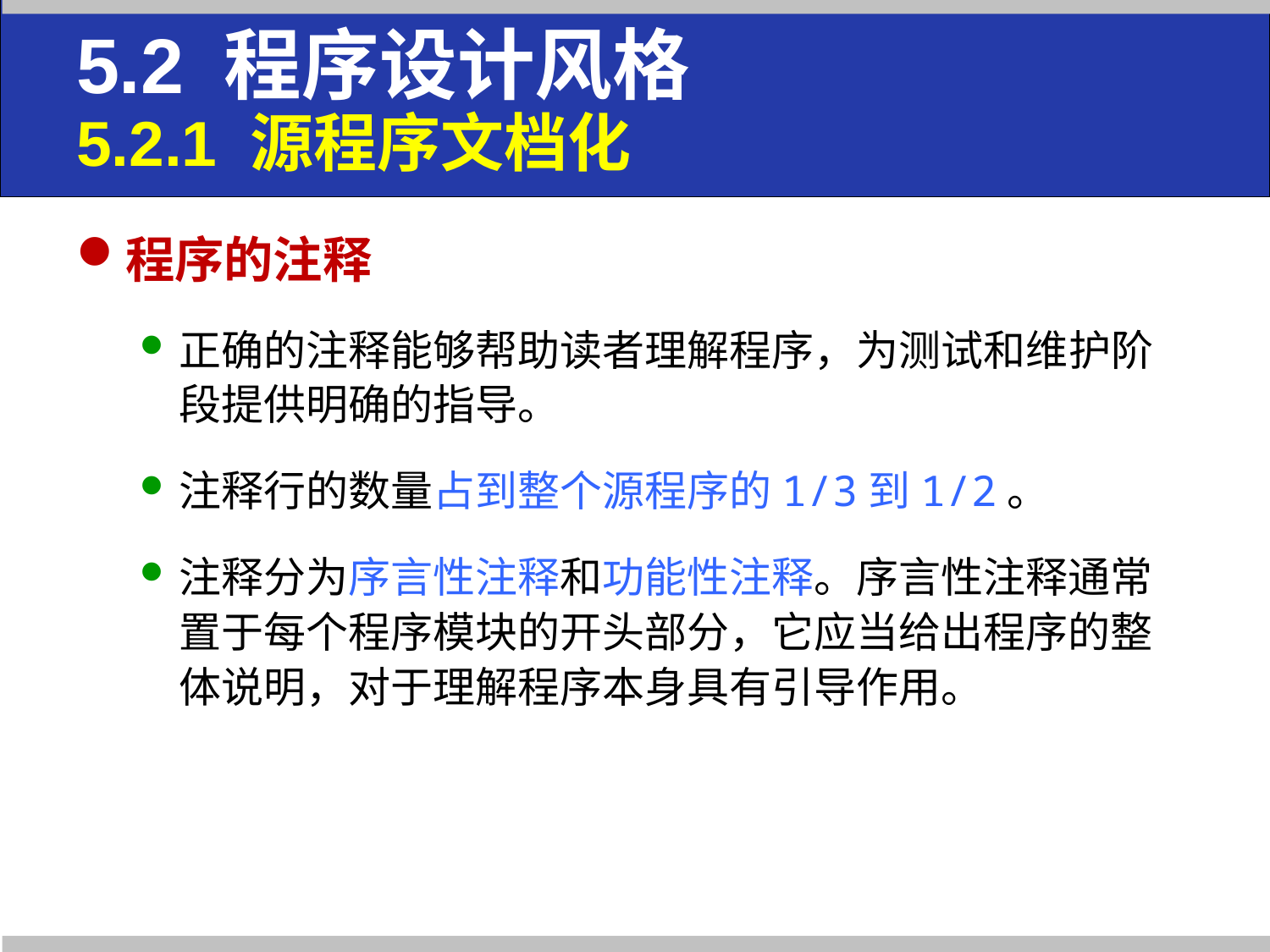

# 5.2 程序设计风格 5.2.1 源程序文档化
程序的注释
正确的注释能够帮助读者理解程序，为测试和维护阶段提供明确的指导。
注释行的数量占到整个源程序的1/3到1/2。
注释分为序言性注释和功能性注释。序言性注释通常置于每个程序模块的开头部分，它应当给出程序的整体说明，对于理解程序本身具有引导作用。
653